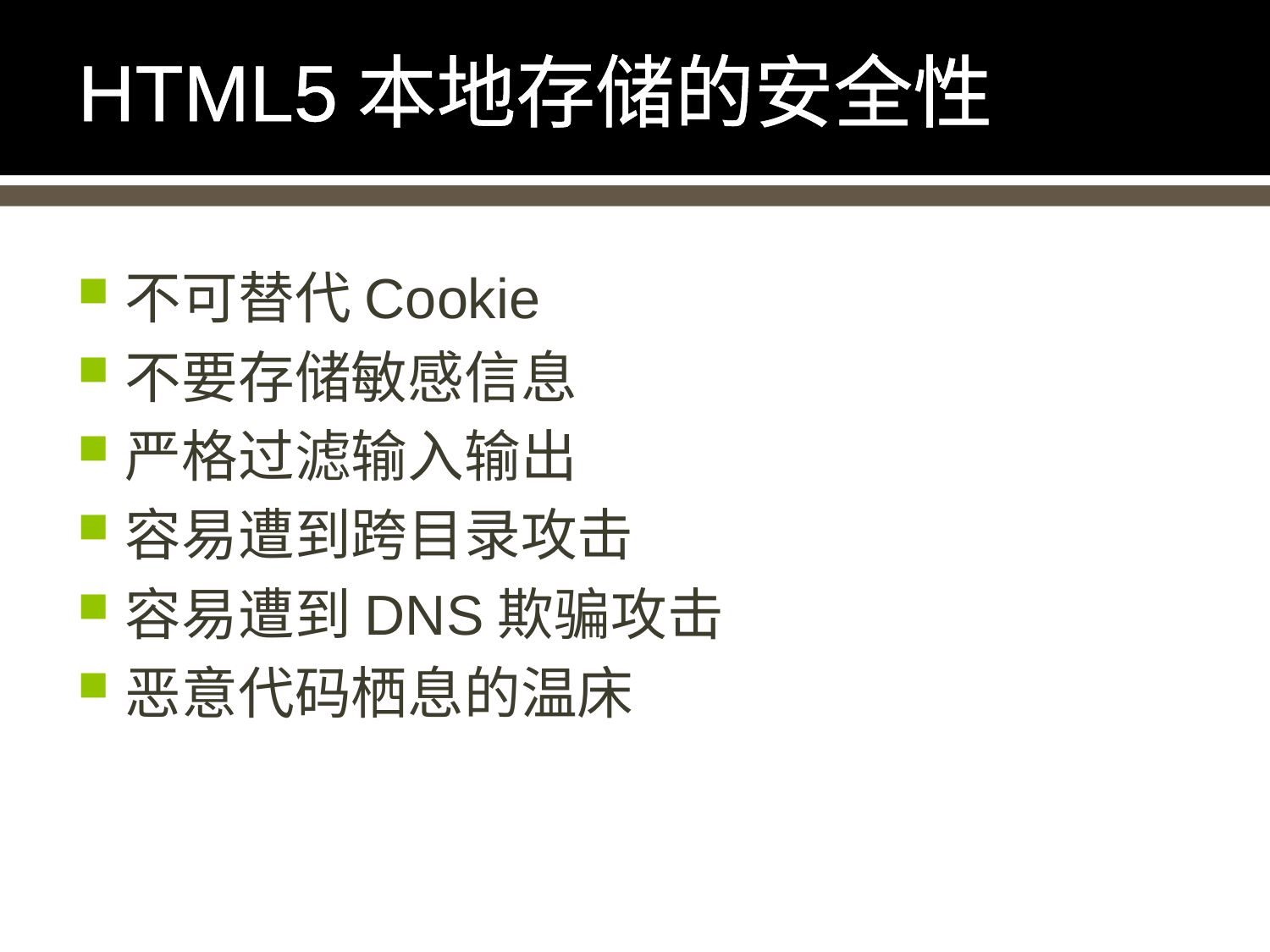

# HTML5本地存储的安全性
不可替代Cookie
不要存储敏感信息
严格过滤输入输出
容易遭到跨目录攻击
容易遭到DNS欺骗攻击
恶意代码栖息的温床